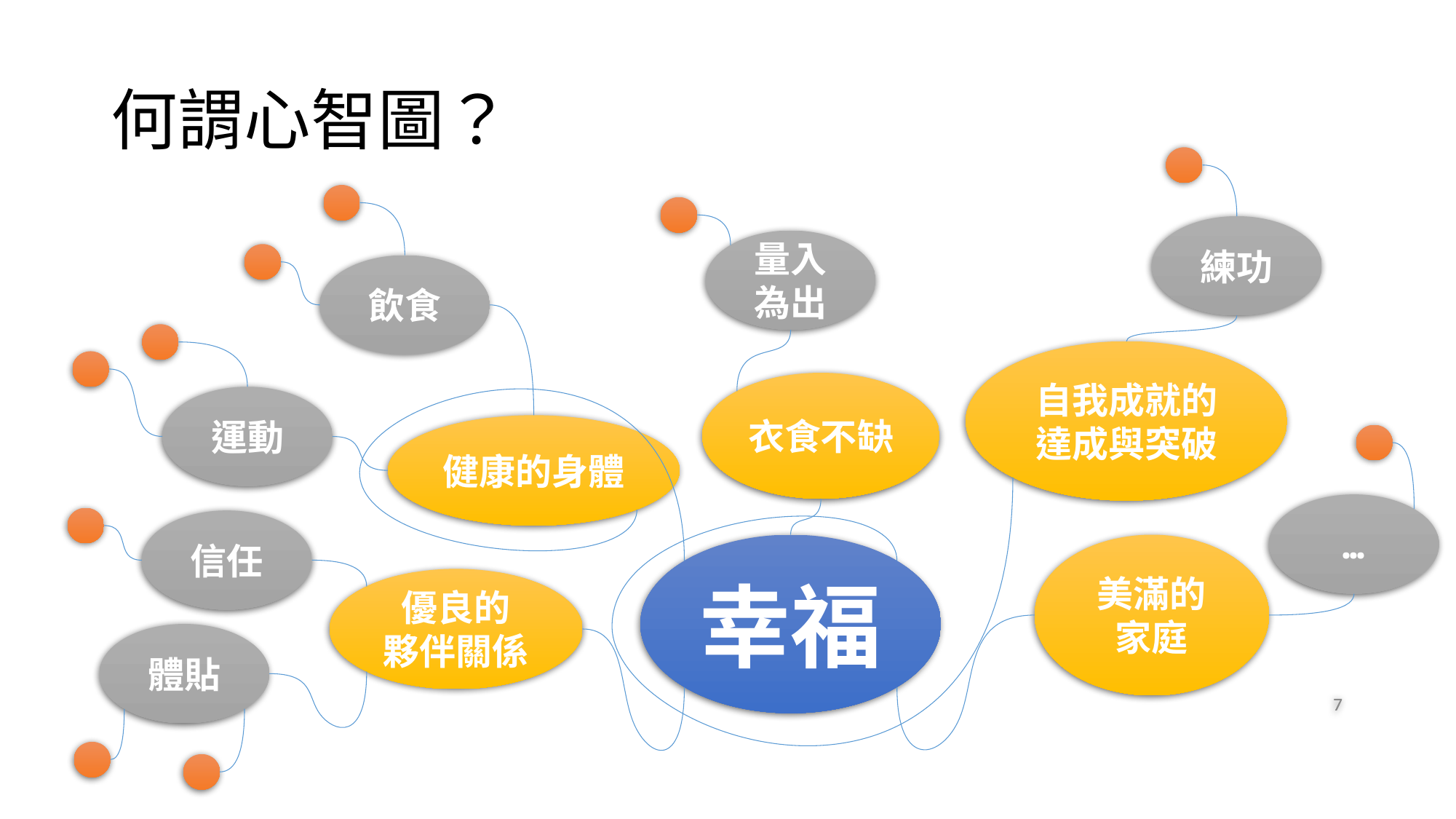

# 何謂心智圖？

練功
量入為出

飲食

自我成就的達成與突破

衣食不缺
運動
健康的身體

…

信任
幸福
美滿的家庭
優良的
夥伴關係
體貼
7
7